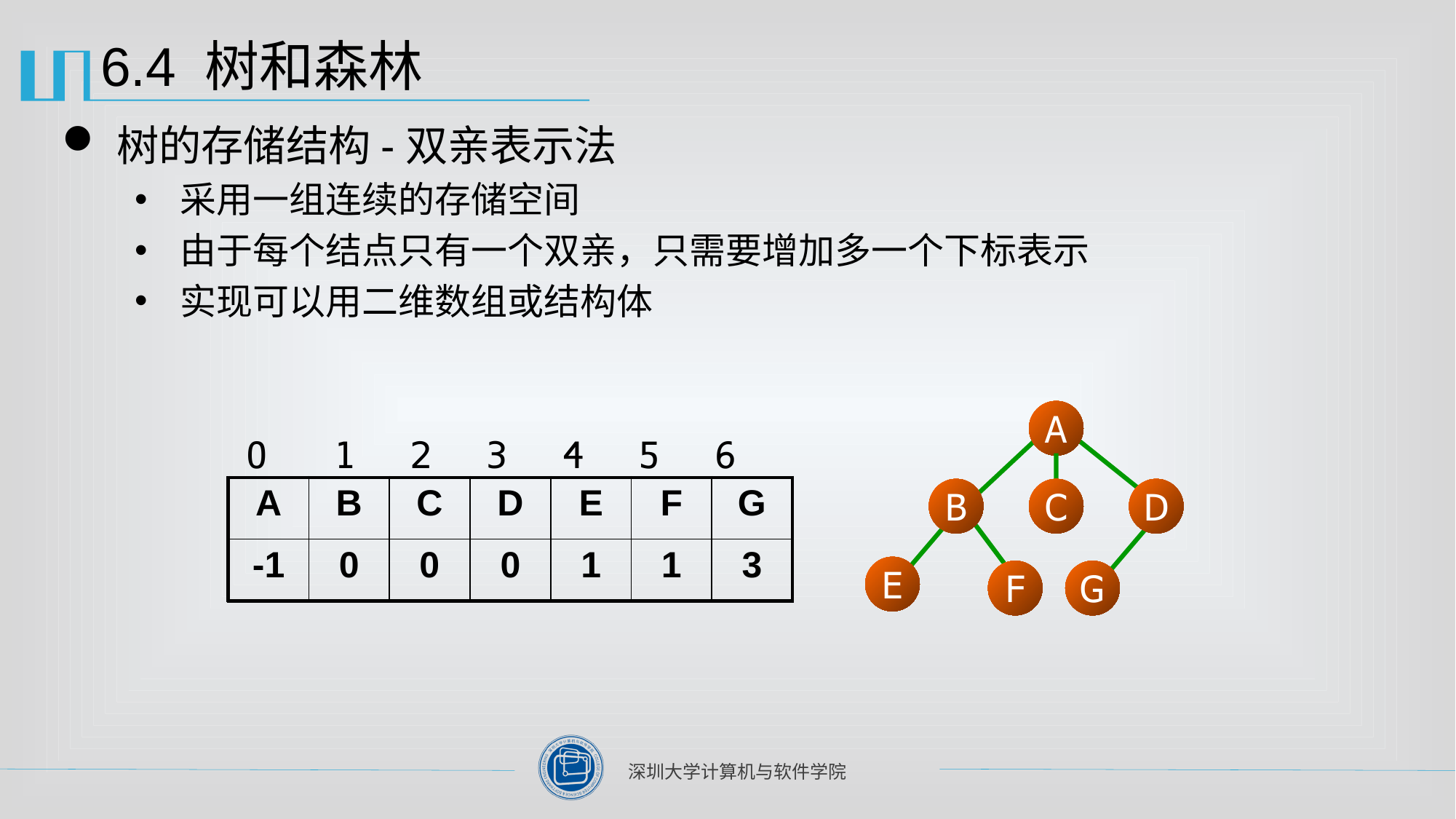

# 6.4 树和森林
树的存储结构-双亲表示法
采用一组连续的存储空间
由于每个结点只有一个双亲，只需要增加多一个下标表示
实现可以用二维数组或结构体

A

B
C
D

E
F
G
0      1     2     3     4     5     6
| A | B | C | D | E | F | G |
| --- | --- | --- | --- | --- | --- | --- |
| -1 | 0 | 0 | 0 | 1 | 1 | 3 |
106